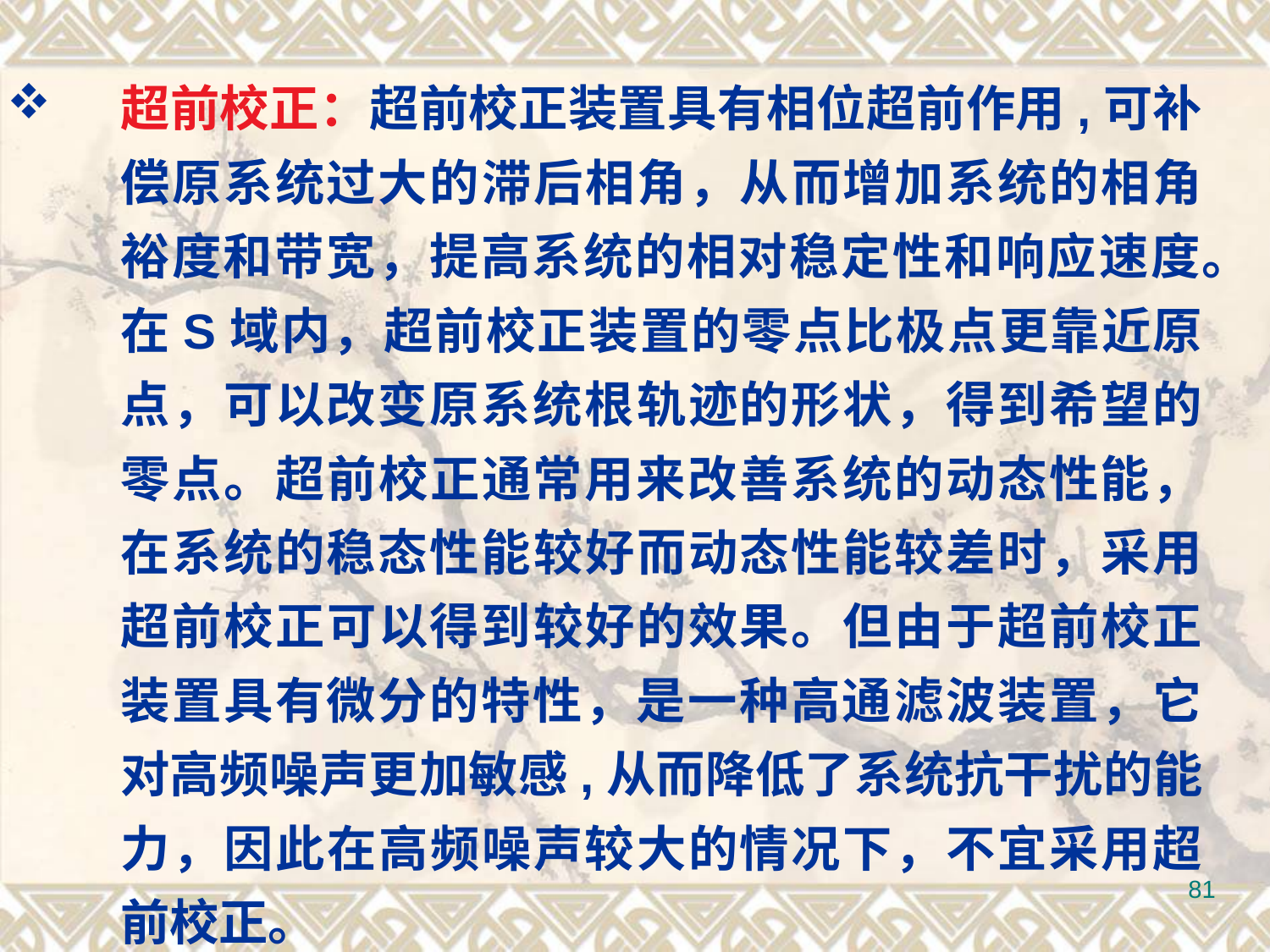

超前校正：超前校正装置具有相位超前作用,可补偿原系统过大的滞后相角，从而增加系统的相角裕度和带宽，提高系统的相对稳定性和响应速度。在S域内，超前校正装置的零点比极点更靠近原点，可以改变原系统根轨迹的形状，得到希望的零点。超前校正通常用来改善系统的动态性能，在系统的稳态性能较好而动态性能较差时，采用超前校正可以得到较好的效果。但由于超前校正装置具有微分的特性，是一种高通滤波装置，它对高频噪声更加敏感,从而降低了系统抗干扰的能力，因此在高频噪声较大的情况下，不宜采用超前校正。
81